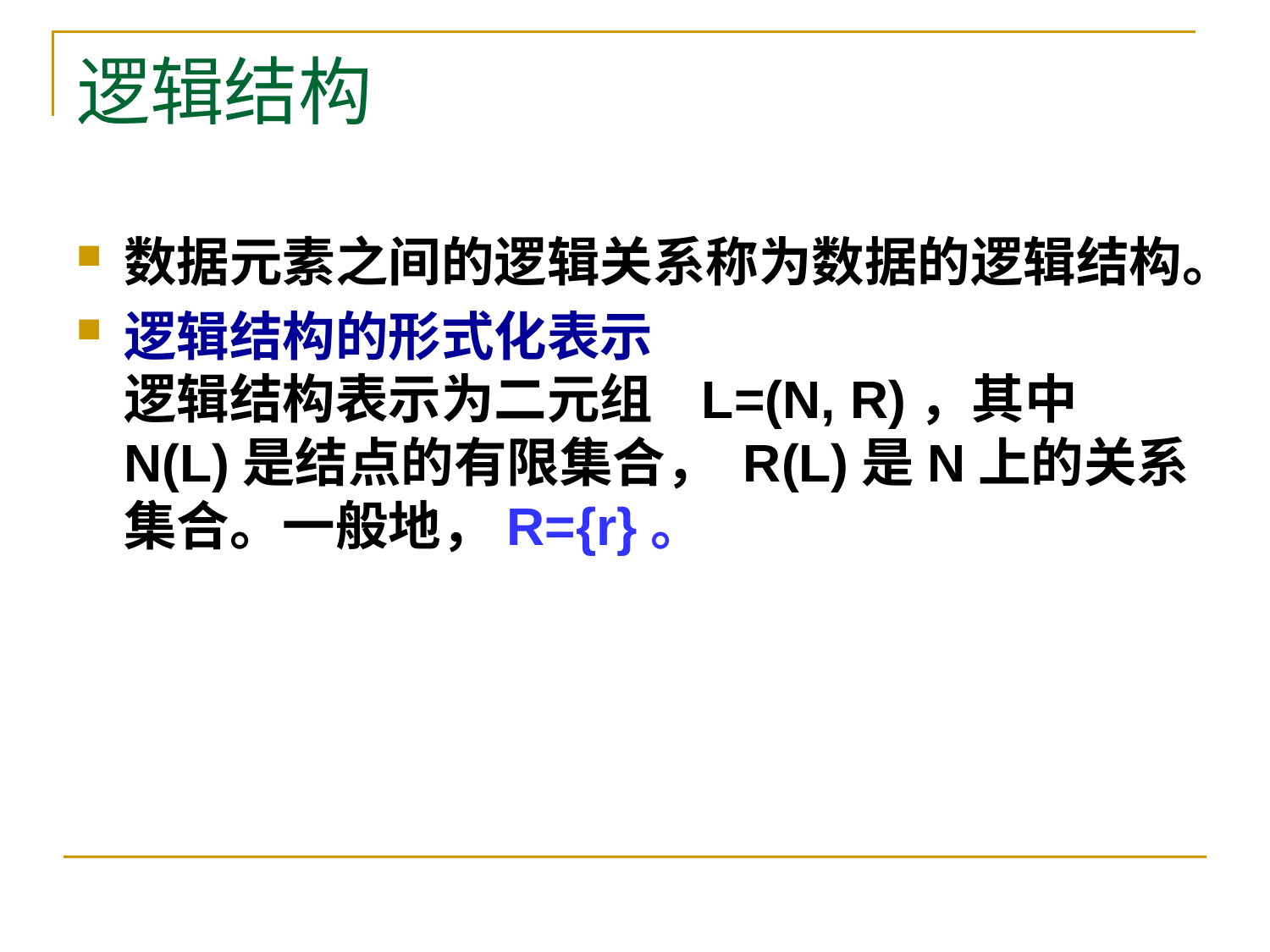

# 逻辑结构
数据元素之间的逻辑关系称为数据的逻辑结构。
逻辑结构的形式化表示
逻辑结构表示为二元组   L=(N, R)，其中N(L)是结点的有限集合， R(L)是N上的关系集合。一般地，R={r}。